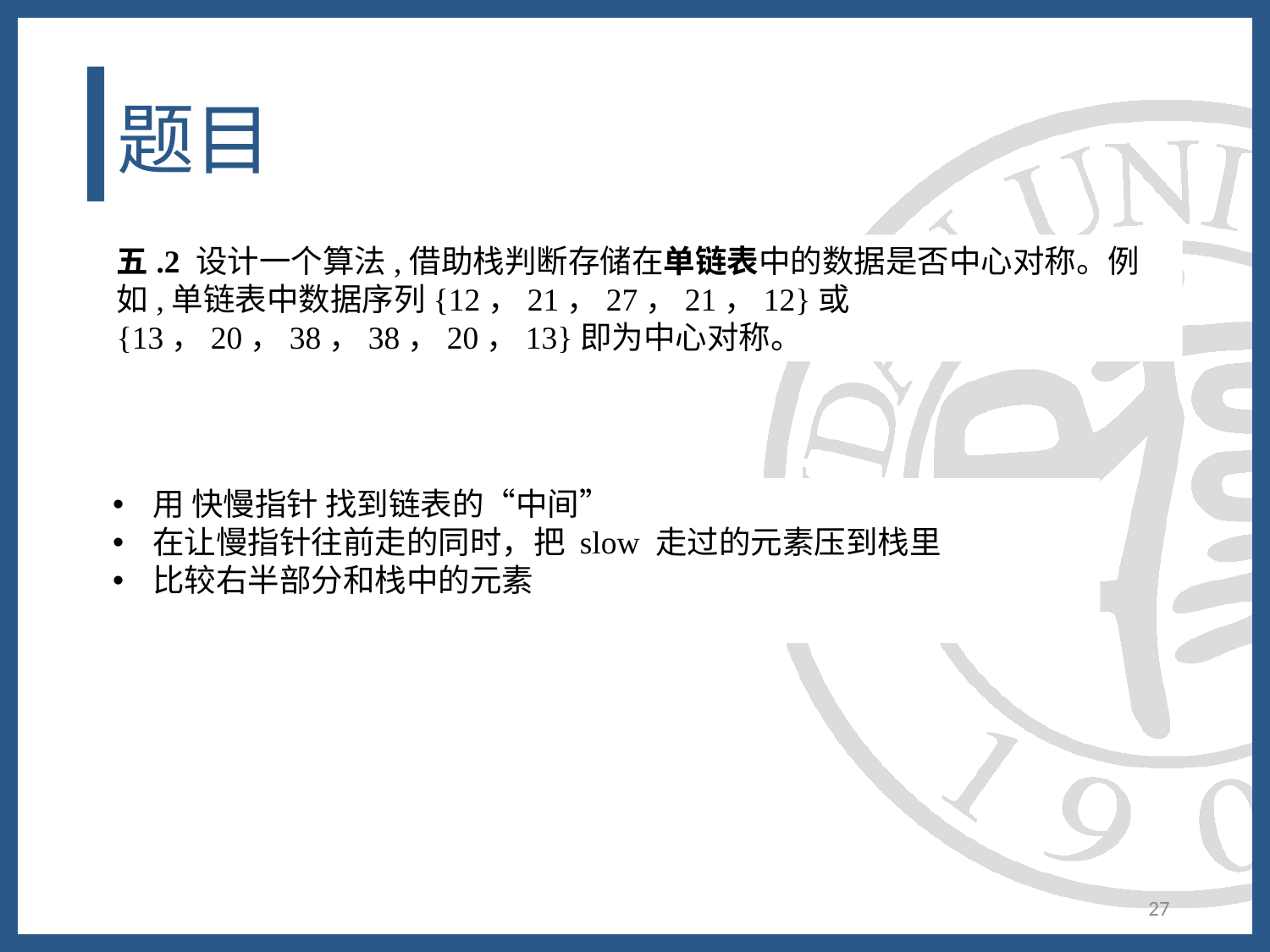

# 题目
五.2 设计一个算法,借助栈判断存储在单链表中的数据是否中心对称。例如,单链表中数据序列{12，21，27，21，12}或{13，20，38，38，20，13}即为中心对称。
用 快慢指针 找到链表的“中间”
在让慢指针往前走的同时，把 slow 走过的元素压到栈里
比较右半部分和栈中的元素

27